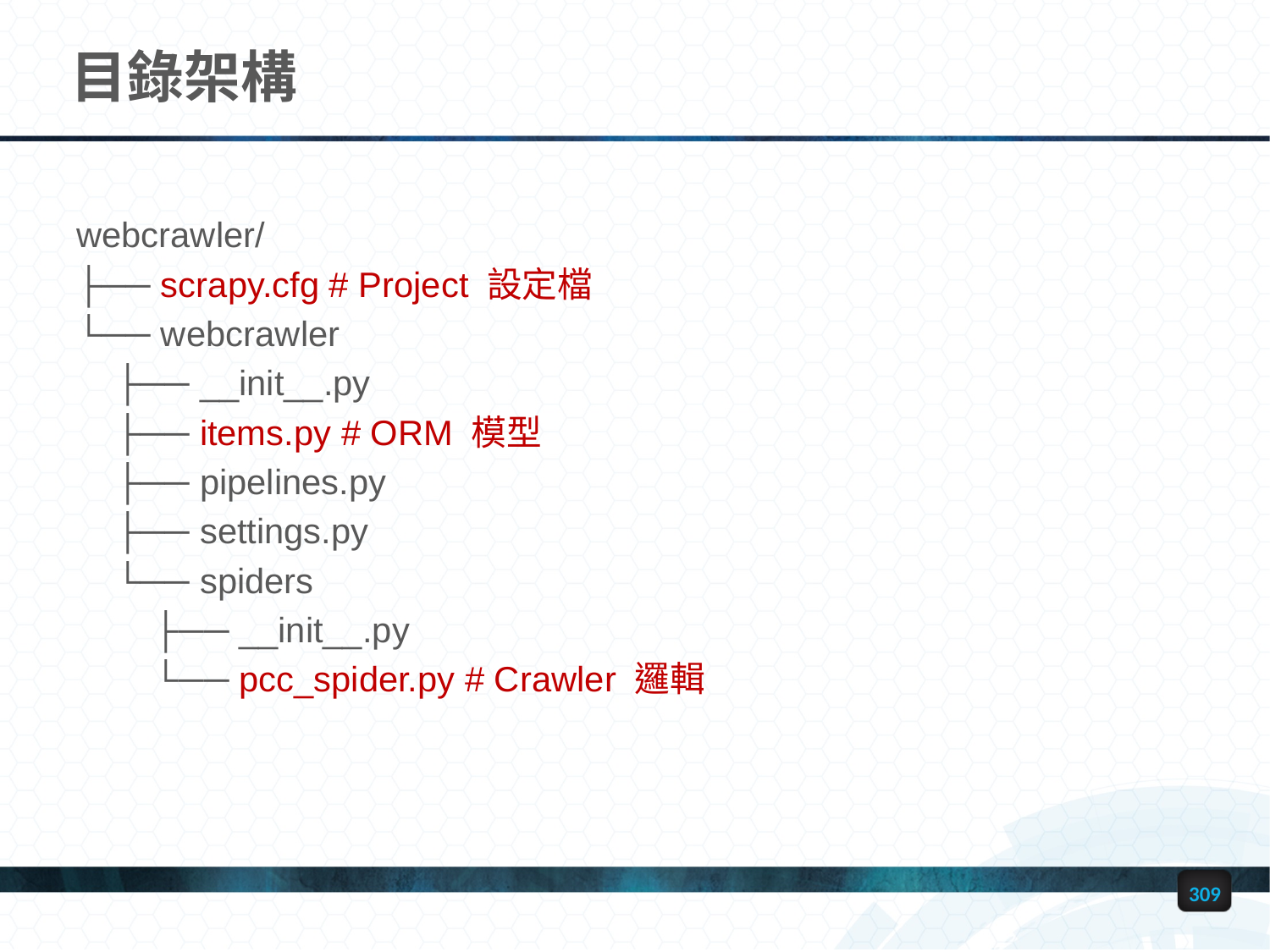

# 目錄架構
webcrawler/
├── scrapy.cfg # Project 設定檔
└── webcrawler
    ├── __init__.py
    ├── items.py # ORM 模型
    ├── pipelines.py
    ├── settings.py
    └── spiders
        ├── __init__.py
        └── pcc_spider.py # Crawler 邏輯

309